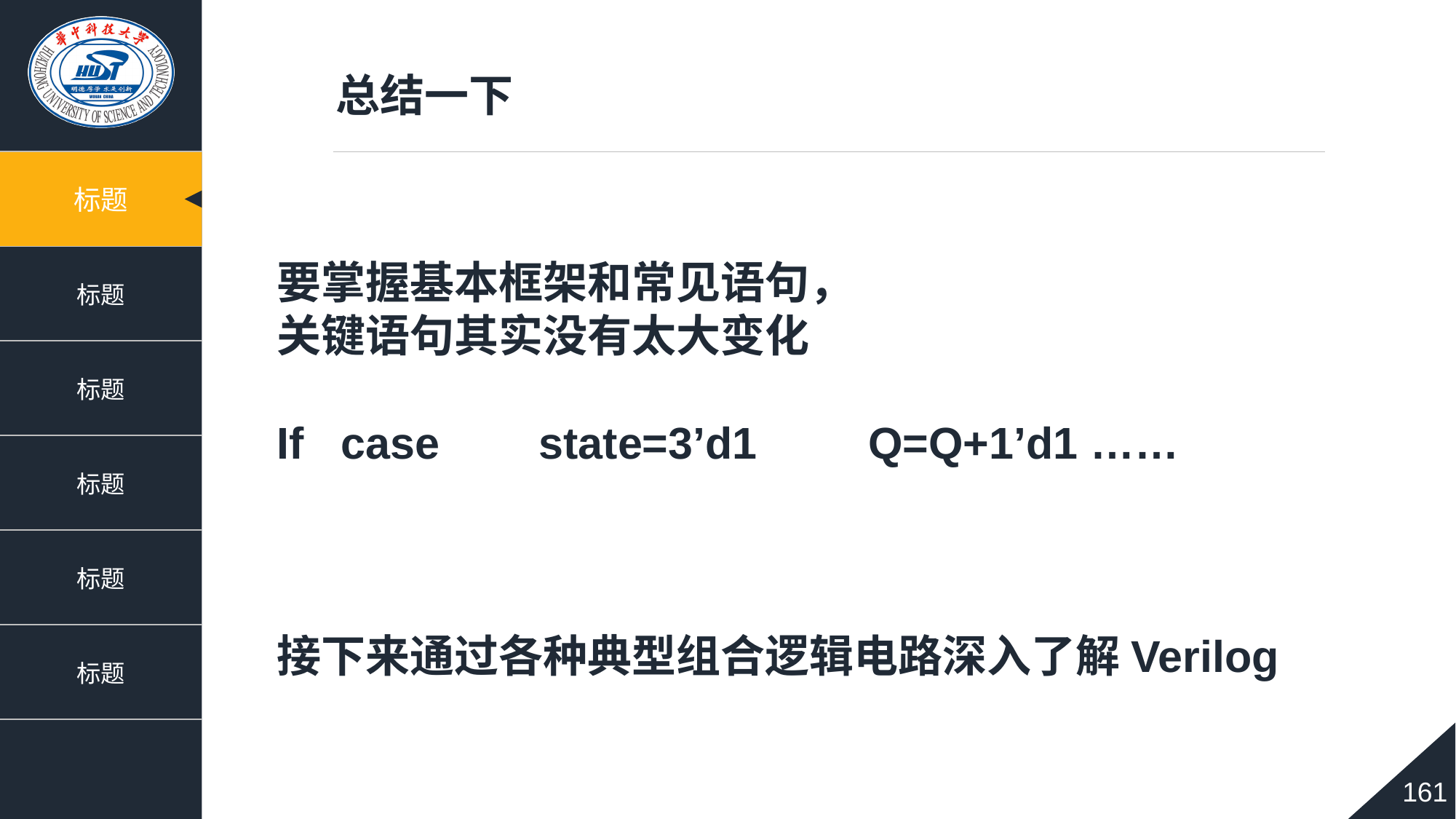

总结一下

要掌握基本框架和常见语句，
关键语句其实没有太大变化

If   case        state=3’d1         Q=Q+1’d1 ……

接下来通过各种典型组合逻辑电路深入了解Verilog